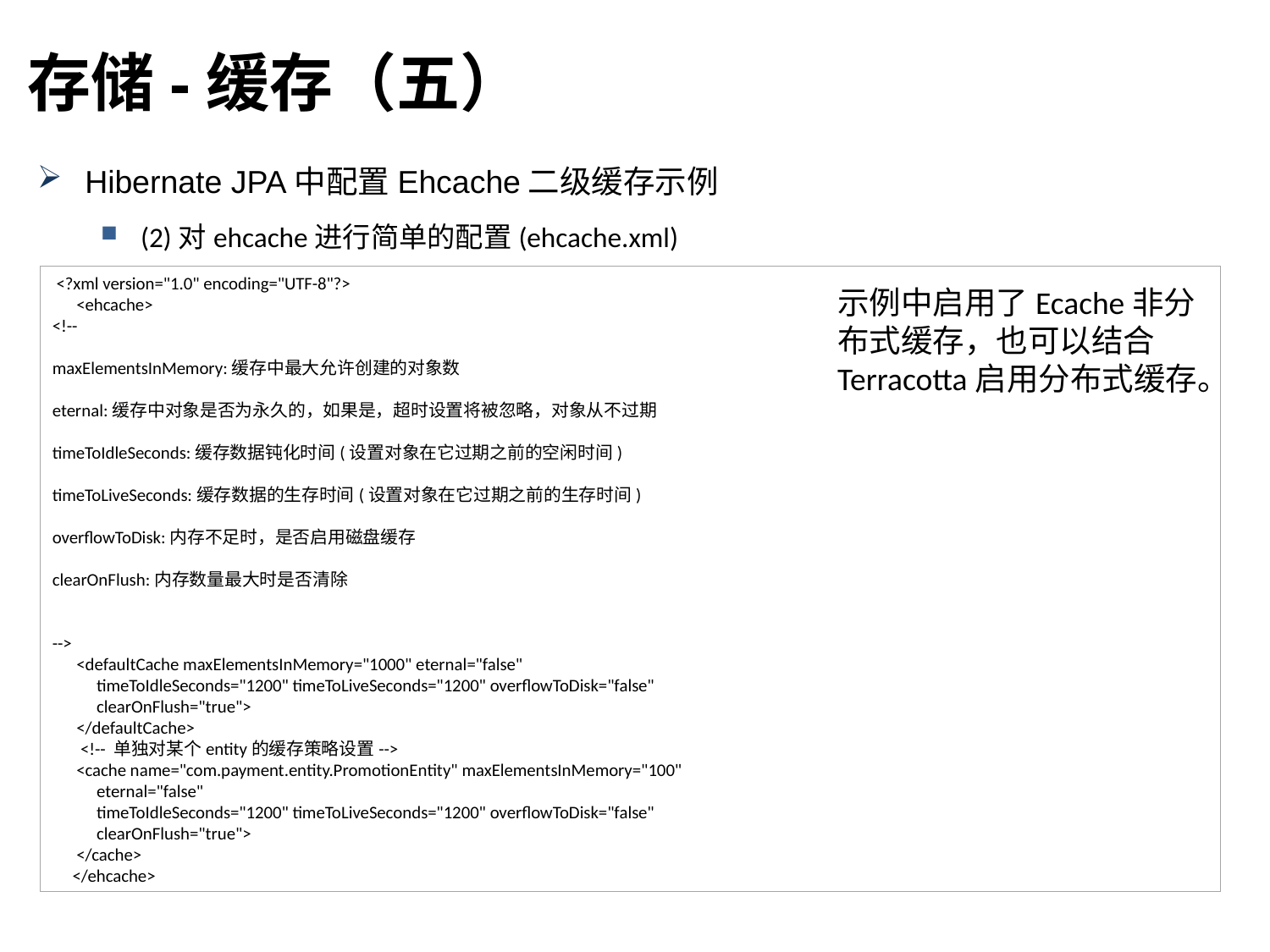

存储-缓存（五）
Hibernate JPA中配置Ehcache二级缓存示例
(2)对ehcache进行简单的配置(ehcache.xml)

 <?xml version="1.0" encoding="UTF-8"?>
      <ehcache>
<!--

maxElementsInMemory:缓存中最大允许创建的对象数

eternal:缓存中对象是否为永久的，如果是，超时设置将被忽略，对象从不过期

timeToIdleSeconds:缓存数据钝化时间(设置对象在它过期之前的空闲时间)

timeToLiveSeconds:缓存数据的生存时间(设置对象在它过期之前的生存时间)

overflowToDisk:内存不足时，是否启用磁盘缓存

clearOnFlush:内存数量最大时是否清除

-->
      <defaultCache maxElementsInMemory="1000" eternal="false"
           timeToIdleSeconds="1200" timeToLiveSeconds="1200" overflowToDisk="false"
           clearOnFlush="true">
      </defaultCache>
       <!-- 单独对某个entity的缓存策略设置-->
      <cache name="com.payment.entity.PromotionEntity" maxElementsInMemory="100"
           eternal="false"
           timeToIdleSeconds="1200" timeToLiveSeconds="1200" overflowToDisk="false"
           clearOnFlush="true">
      </cache>
     </ehcache>
示例中启用了Ecache非分布式缓存，也可以结合Terracotta启用分布式缓存。